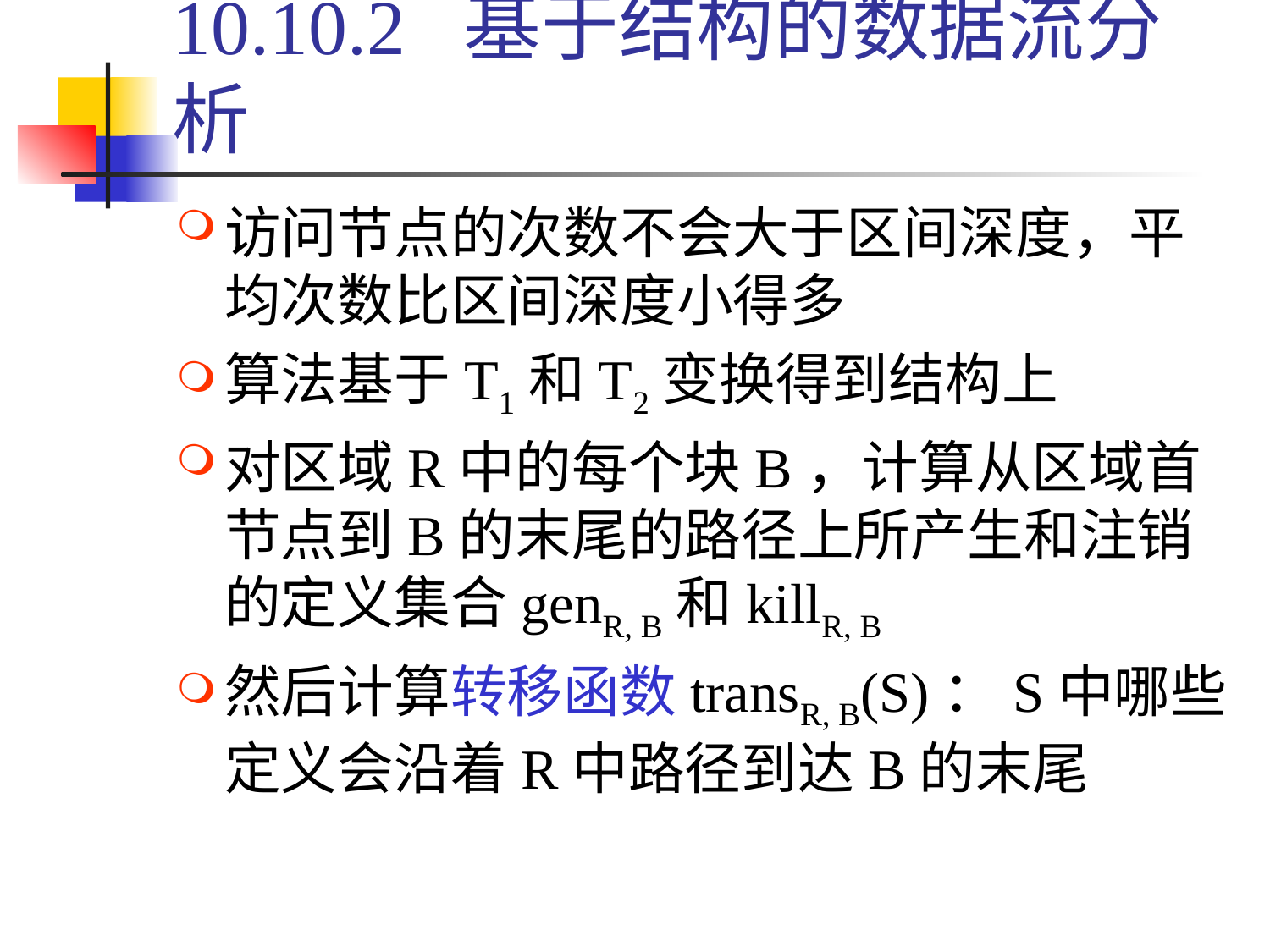

# 10.10.2  基于结构的数据流分析
访问节点的次数不会大于区间深度，平均次数比区间深度小得多
算法基于T1和T2变换得到结构上
对区域R中的每个块B，计算从区域首节点到B的末尾的路径上所产生和注销的定义集合genR, B和killR, B
然后计算转移函数transR, B(S)：S中哪些定义会沿着R中路径到达B的末尾